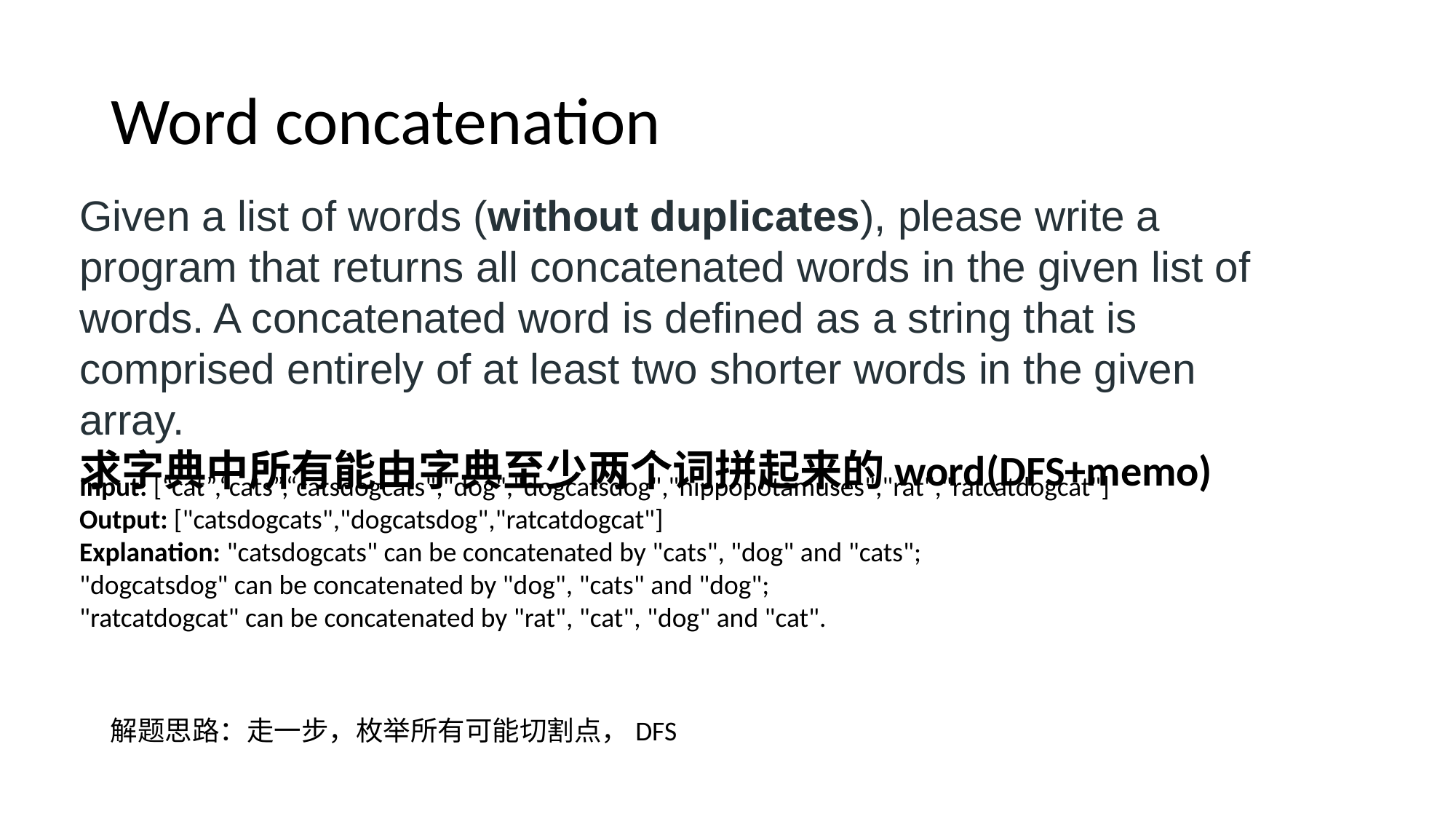

# Word concatenation
Given a list of words (without duplicates), please write a program that returns all concatenated words in the given list of words. A concatenated word is defined as a string that is comprised entirely of at least two shorter words in the given array.
求字典中所有能由字典至少两个词拼起来的word(DFS+memo)
Input: [“cat”,“cats”,“catsdogcats","dog","dogcatsdog","hippopotamuses","rat","ratcatdogcat"]
Output: ["catsdogcats","dogcatsdog","ratcatdogcat"]
Explanation: "catsdogcats" can be concatenated by "cats", "dog" and "cats";
"dogcatsdog" can be concatenated by "dog", "cats" and "dog";
"ratcatdogcat" can be concatenated by "rat", "cat", "dog" and "cat".
解题思路：走一步，枚举所有可能切割点，DFS